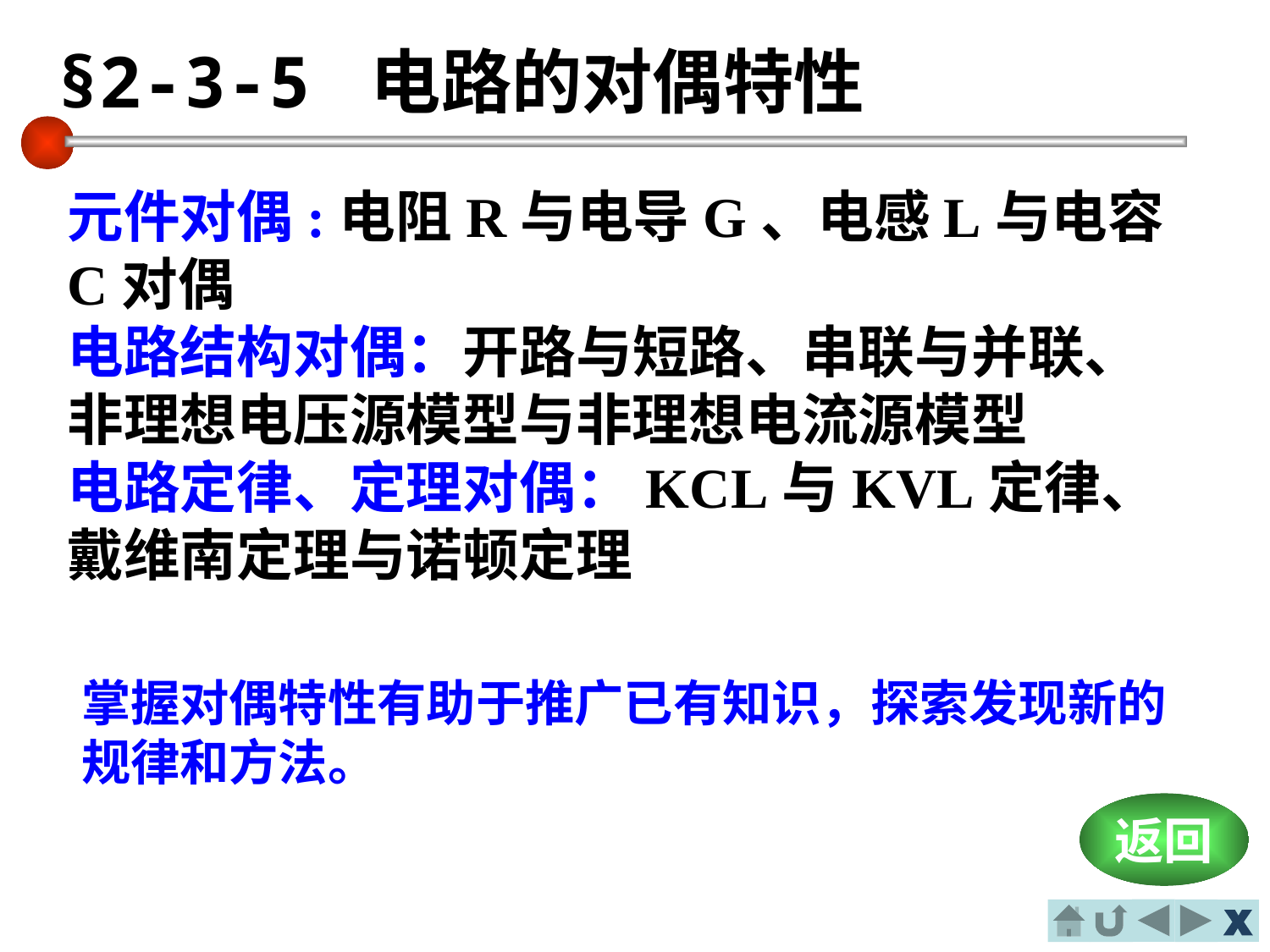

§2-3-5 电路的对偶特性

元件对偶:电阻R与电导G、电感L与电容C对偶
电路结构对偶：开路与短路、串联与并联、
非理想电压源模型与非理想电流源模型
电路定律、定理对偶：KCL与KVL定律、戴维南定理与诺顿定理
掌握对偶特性有助于推广已有知识，探索发现新的规律和方法。
返回

X